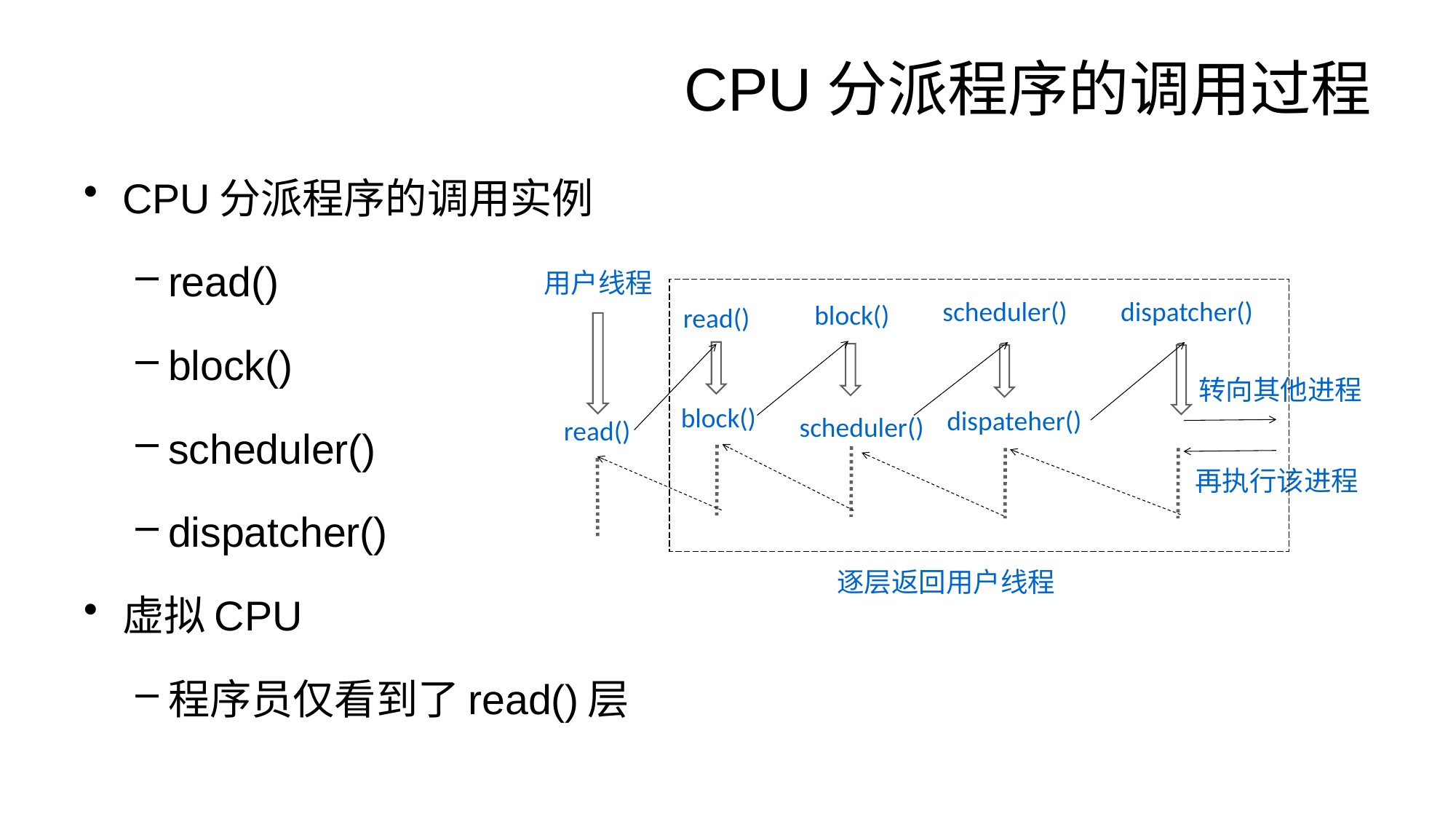

# CPU分派程序的调用过程
CPU分派程序的调用实例
read()
block()
scheduler()
dispatcher()
虚拟CPU
程序员仅看到了read()层

用户线程
scheduler()
dispatcher()
block()
read()

转向其他进程
block()
dispateher()
scheduler()
read()
再执行该进程
逐层返回用户线程